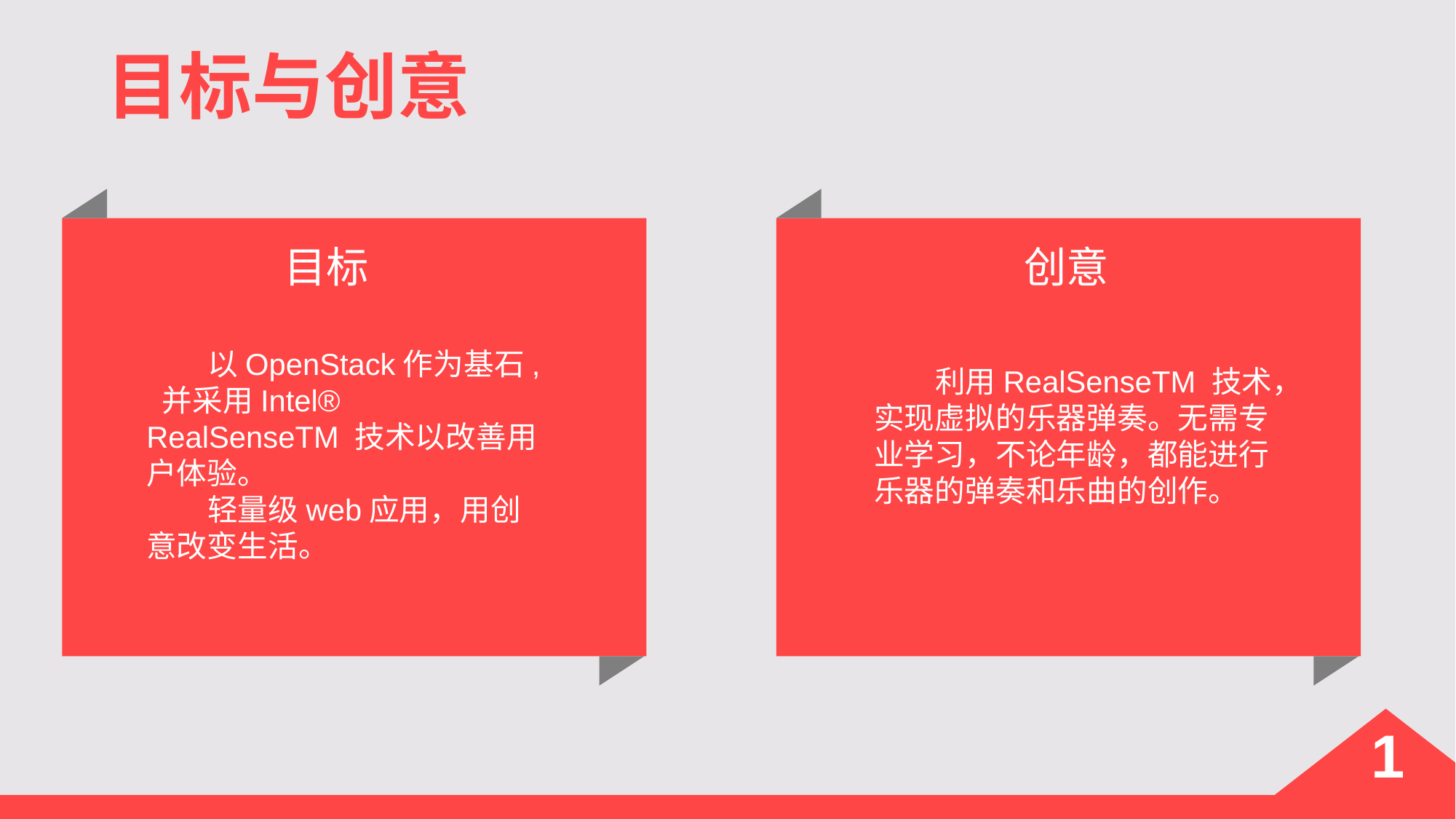

目标与创意

目标
        以OpenStack作为基石, 并采用Intel® RealSenseTM 技术以改善用户体验。
        轻量级web应用，用创意改变生活。

创意
        利用RealSenseTM 技术，实现虚拟的乐器弹奏。无需专业学习，不论年龄，都能进行乐器的弹奏和乐曲的创作。

1